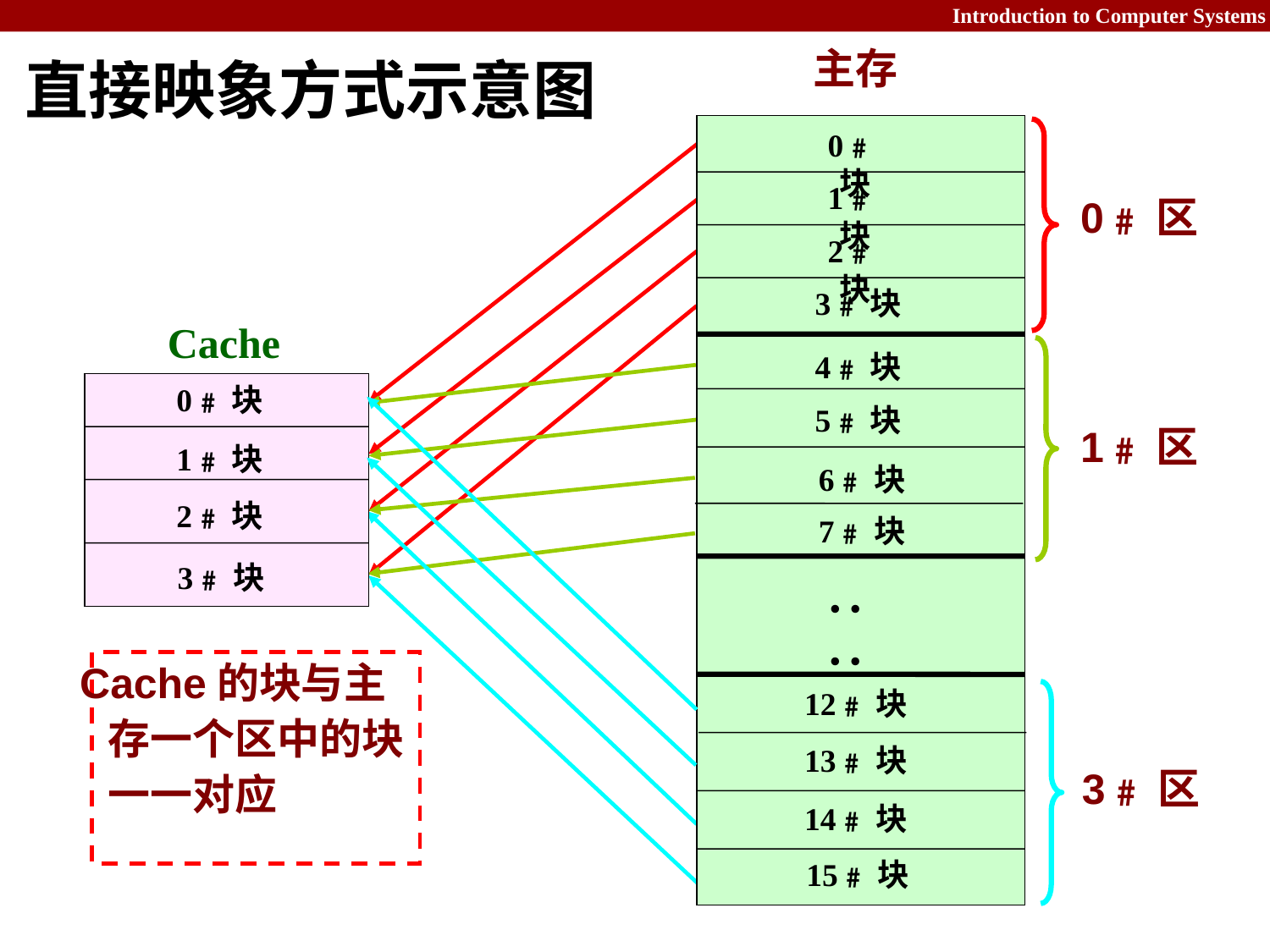

主存

0﹟块

1﹟块
0﹟区

2﹟块

3﹟块

4﹟块

5﹟块
1﹟区

6﹟块

7﹟块

： ：

12﹟块

13﹟块
3﹟区

14﹟块

15﹟块
直接映象方式示意图

Cache

0﹟块

1﹟块

2﹟块

3﹟块

   Cache的块与主存一个区中的块一一对应